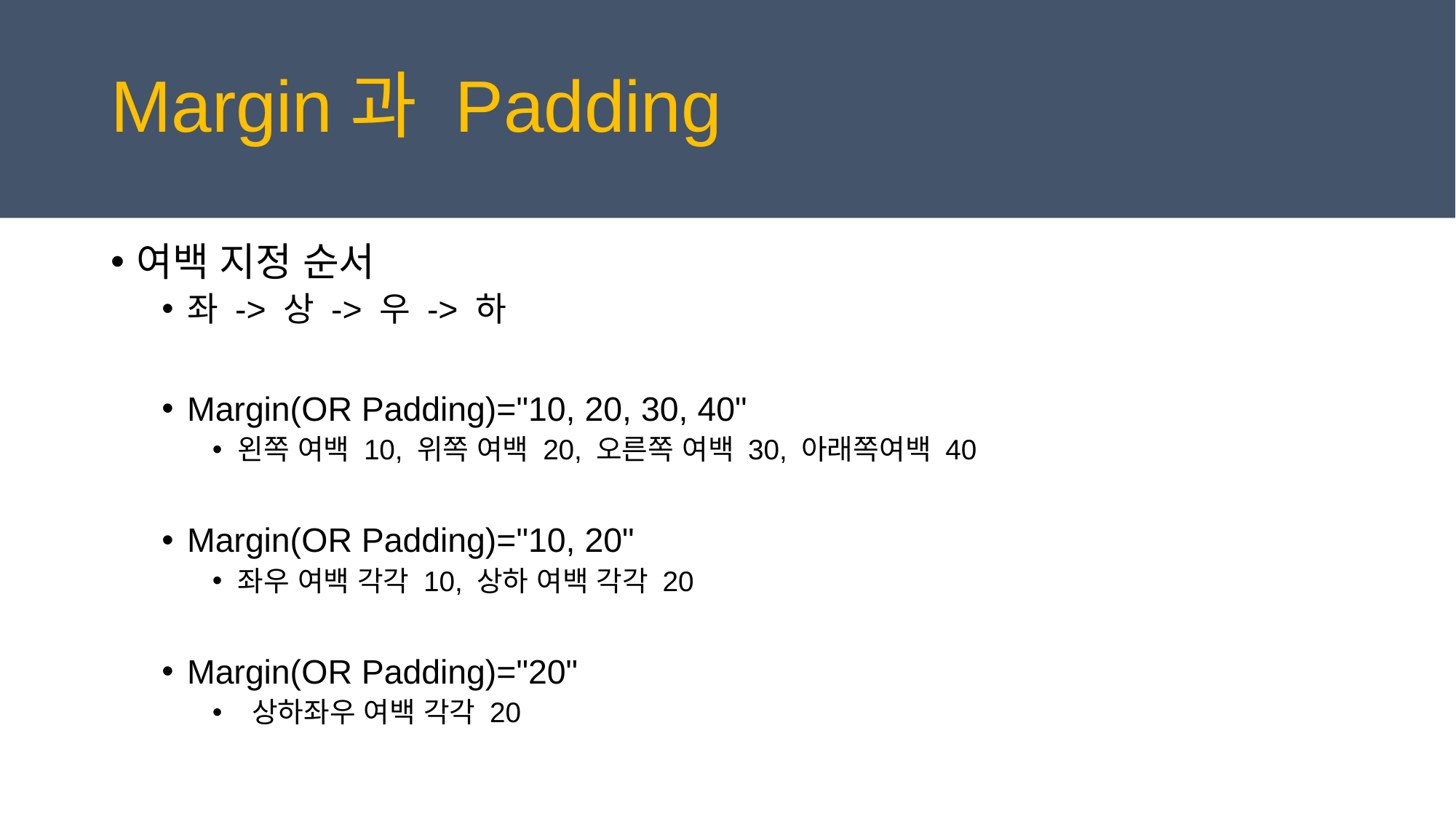

# Margin과 Padding
여백 지정 순서
좌 -> 상 -> 우 -> 하

Margin(OR Padding)="10, 20, 30, 40"
왼쪽 여백 10, 위쪽 여백 20, 오른쪽 여백 30, 아래쪽여백 40

Margin(OR Padding)="10, 20"
좌우 여백 각각 10, 상하 여백 각각 20

Margin(OR Padding)="20"
 상하좌우 여백 각각 20